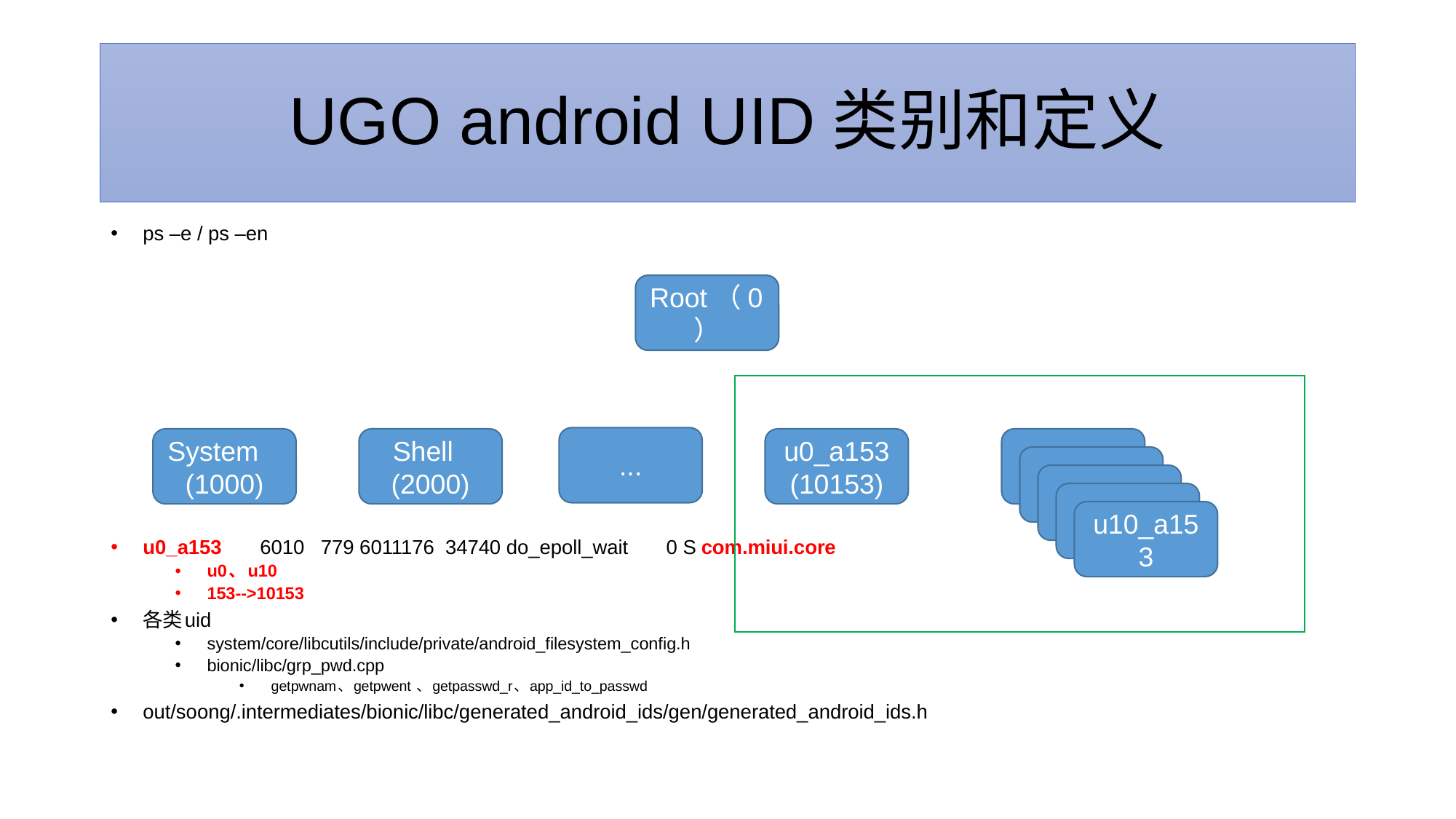

# UGO android UID类别和定义
ps –e / ps –en

u0_a153       6010   779 6011176  34740 do_epoll_wait       0 S com.miui.core
u0、u10
153-->10153
各类uid
system/core/libcutils/include/private/android_filesystem_config.h
bionic/libc/grp_pwd.cpp
getpwnam、getpwent 、getpasswd_r、app_id_to_passwd
out/soong/.intermediates/bionic/libc/generated_android_ids/gen/generated_android_ids.h

Root（0）

...
System    (1000)
Shell   (2000)
u0_a153 (10153)

u10_a153